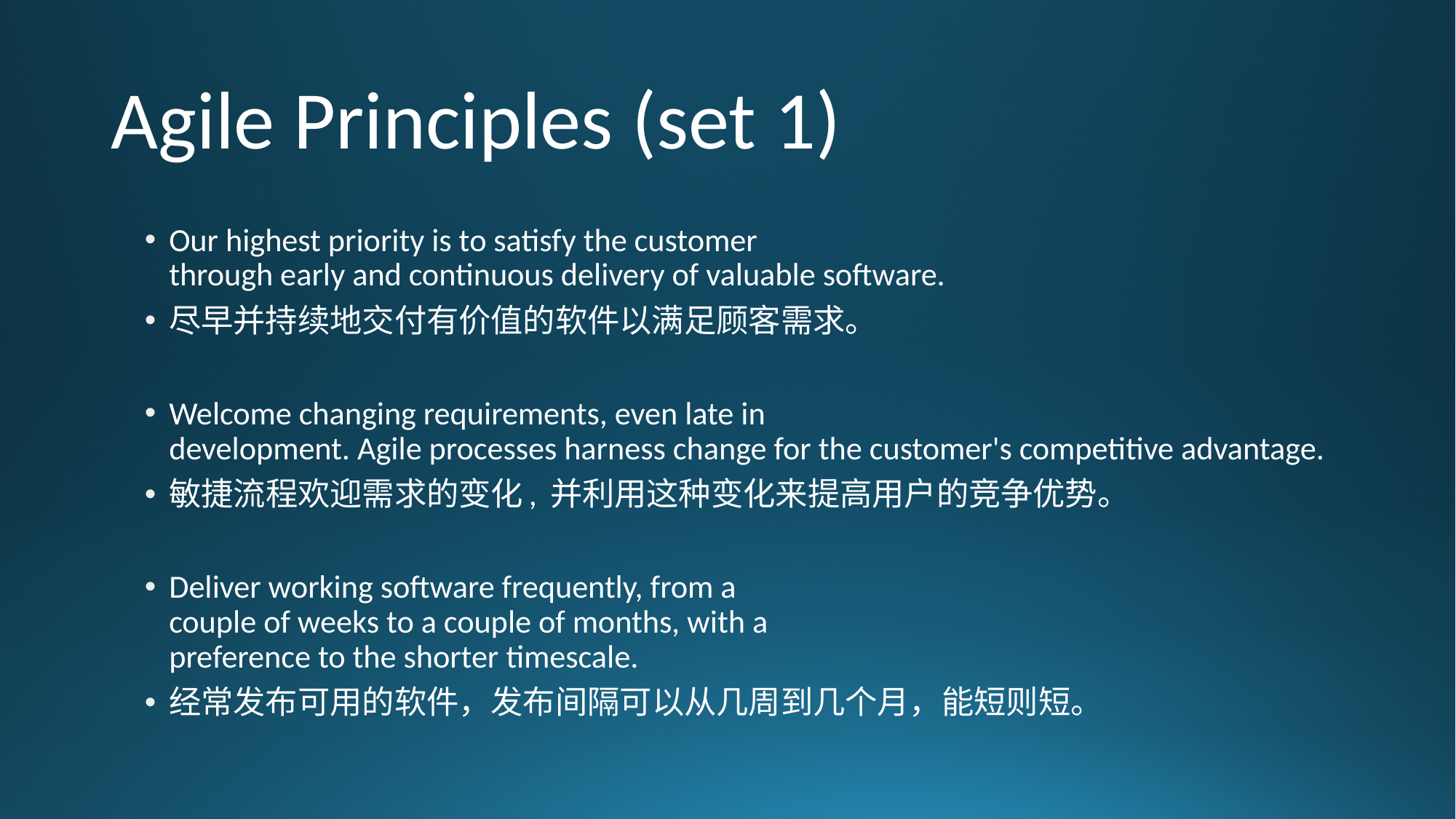

# Agile Principles (set 1)
Our highest priority is to satisfy the customer
through early and continuous delivery of valuable software.
尽早并持续地交付有价值的软件以满足顾客需求。

Welcome changing requirements, even late in
development. Agile processes harness change for the customer's competitive advantage.
敏捷流程欢迎需求的变化, 并利用这种变化来提高用户的竞争优势。

Deliver working software frequently, from a
couple of weeks to a couple of months, with a
preference to the shorter timescale.
经常发布可用的软件，发布间隔可以从几周到几个月，能短则短。